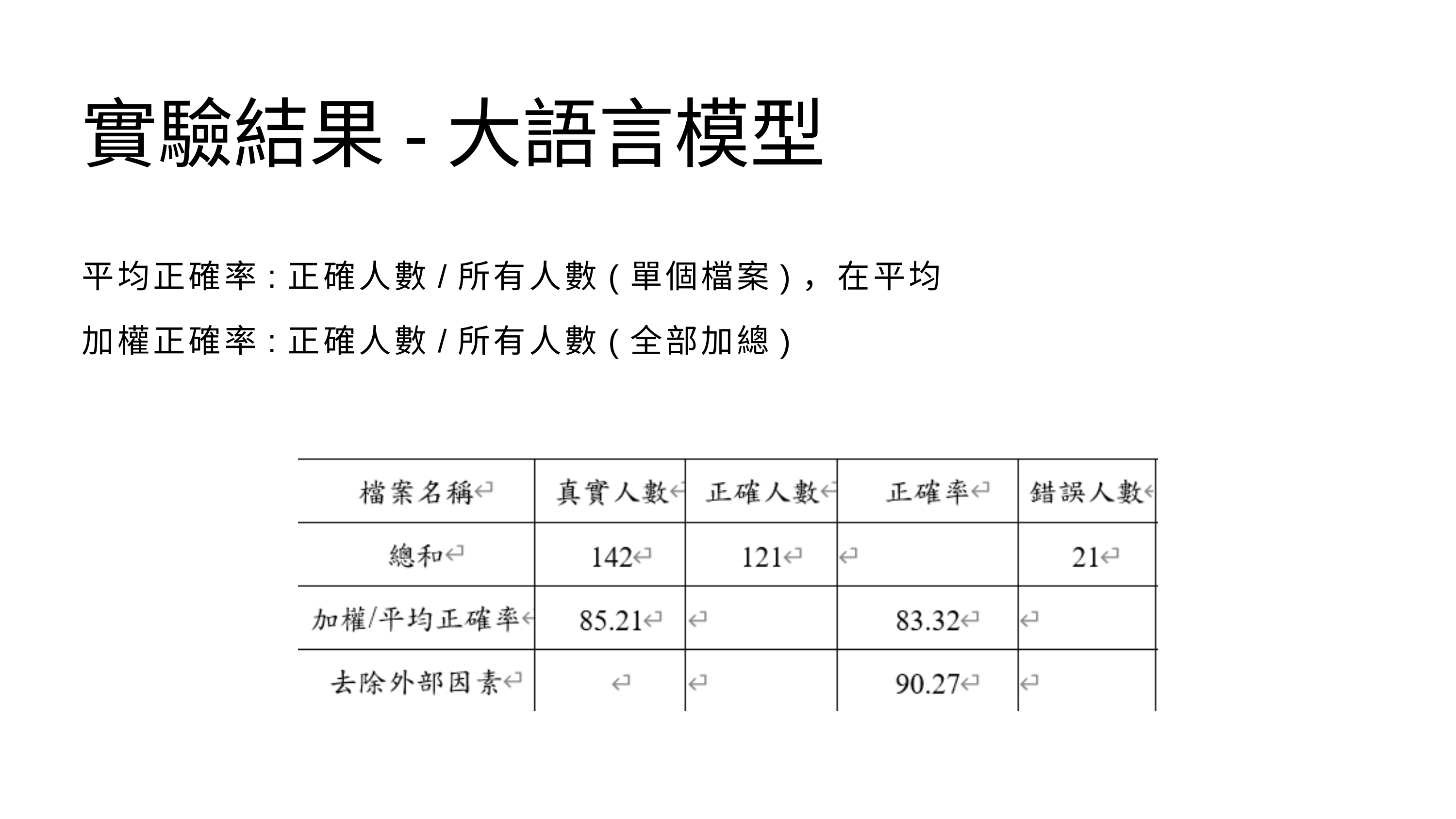

實驗結果-大語言模型
平均正確率:正確人數/所有人數(單個檔案)，在平均
加權正確率:正確人數/所有人數(全部加總)